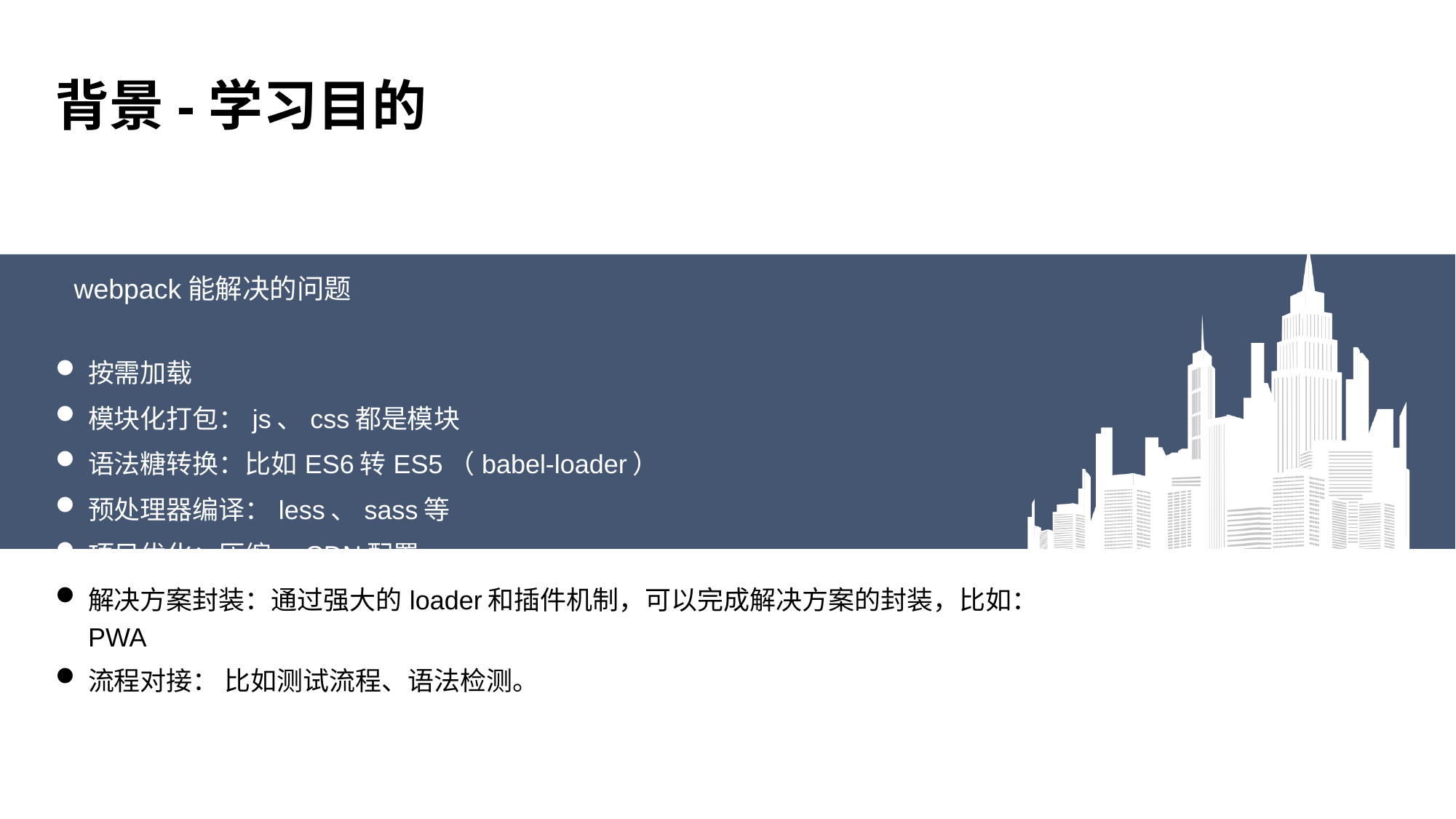

# 背景-学习目的
webpack能解决的问题
按需加载
模块化打包：js、css都是模块
语法糖转换：比如ES6转ES5（babel-loader）
预处理器编译：less、sass等
项目优化：压缩、CDN配置
解决方案封装：通过强大的loader和插件机制，可以完成解决方案的封装，比如：PWA
流程对接： 比如测试流程、语法检测。